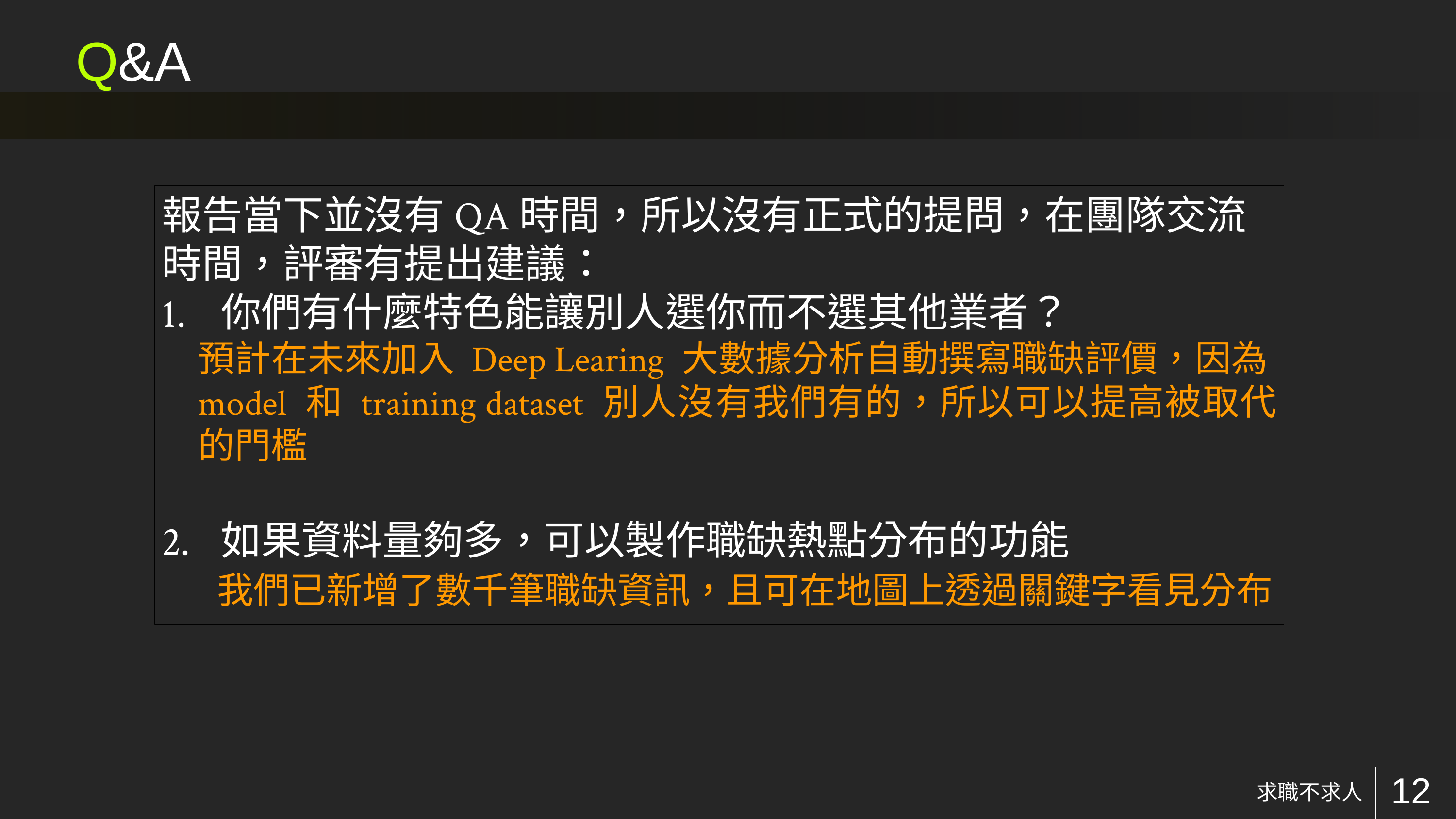

# Q&A
報告當下並沒有QA時間，所以沒有正式的提問，在團隊交流時間，評審有提出建議：
你們有什麼特色能讓別人選你而不選其他業者？
預計在未來加入 Deep Learing 大數據分析自動撰寫職缺評價，因為model 和 training dataset 別人沒有我們有的，所以可以提高被取代的門檻

如果資料量夠多，可以製作職缺熱點分布的功能
 我們已新增了數千筆職缺資訊，且可在地圖上透過關鍵字看見分布

求職不求人
12